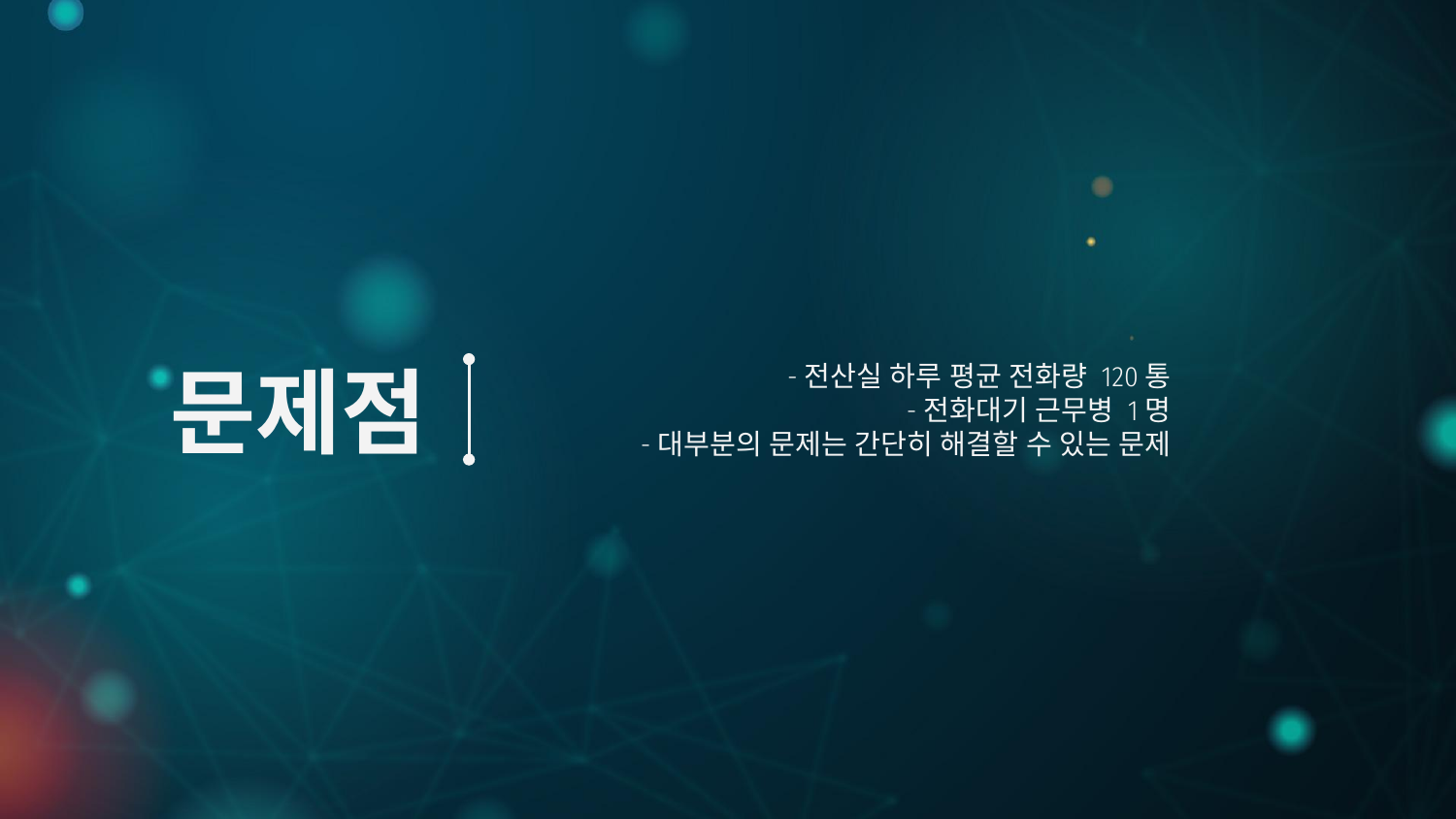

# 문제점
-전산실 하루 평균 전화량 120통
-전화대기 근무병 1명
-대부분의 문제는 간단히 해결할 수 있는 문제